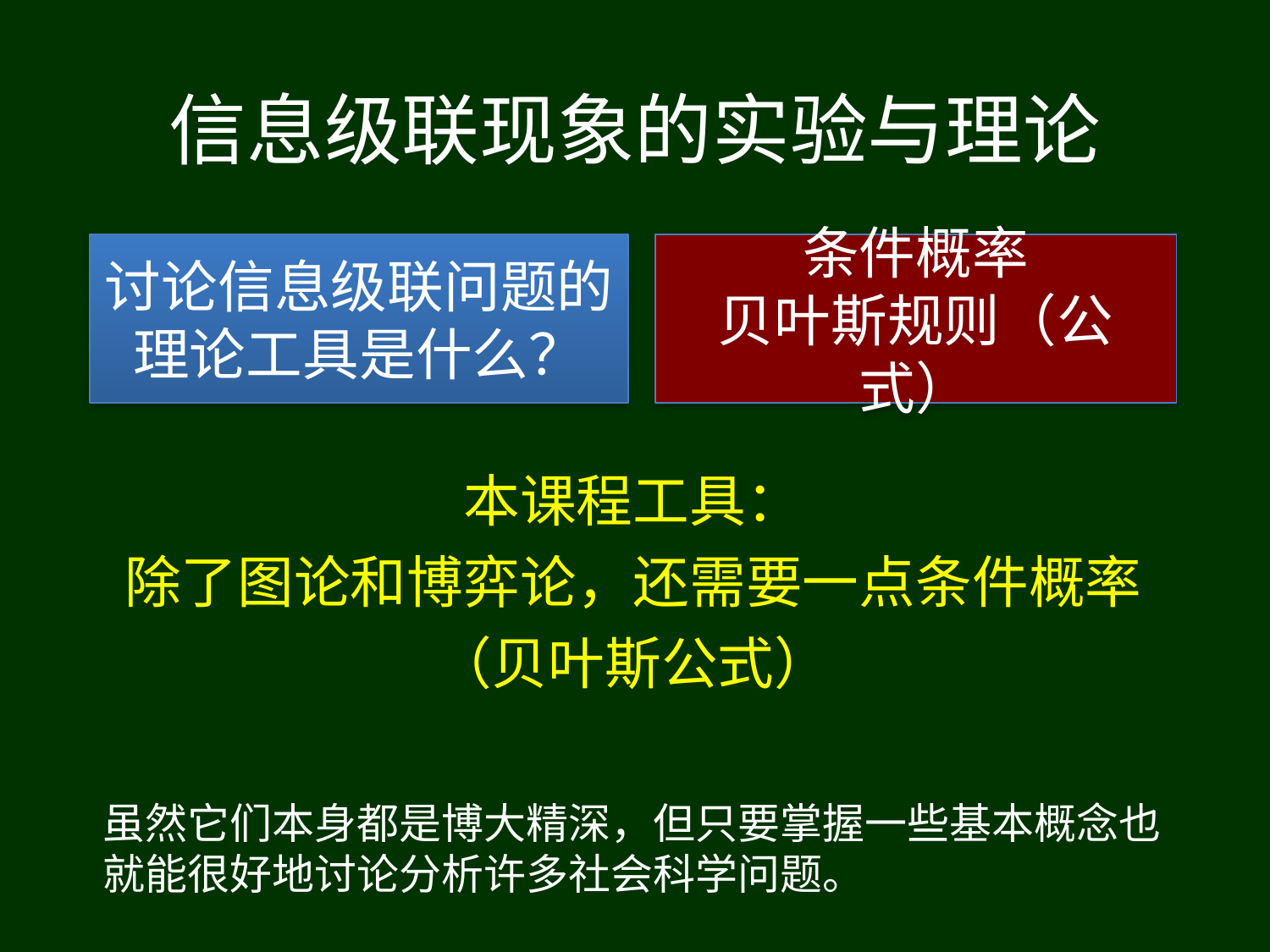

# 信息级联现象的实验与理论
讨论信息级联问题的理论工具是什么？
条件概率
贝叶斯规则（公式）
本课程工具：
除了图论和博弈论，还需要一点条件概率（贝叶斯公式）

虽然它们本身都是博大精深，但只要掌握一些基本概念也就能很好地讨论分析许多社会科学问题。